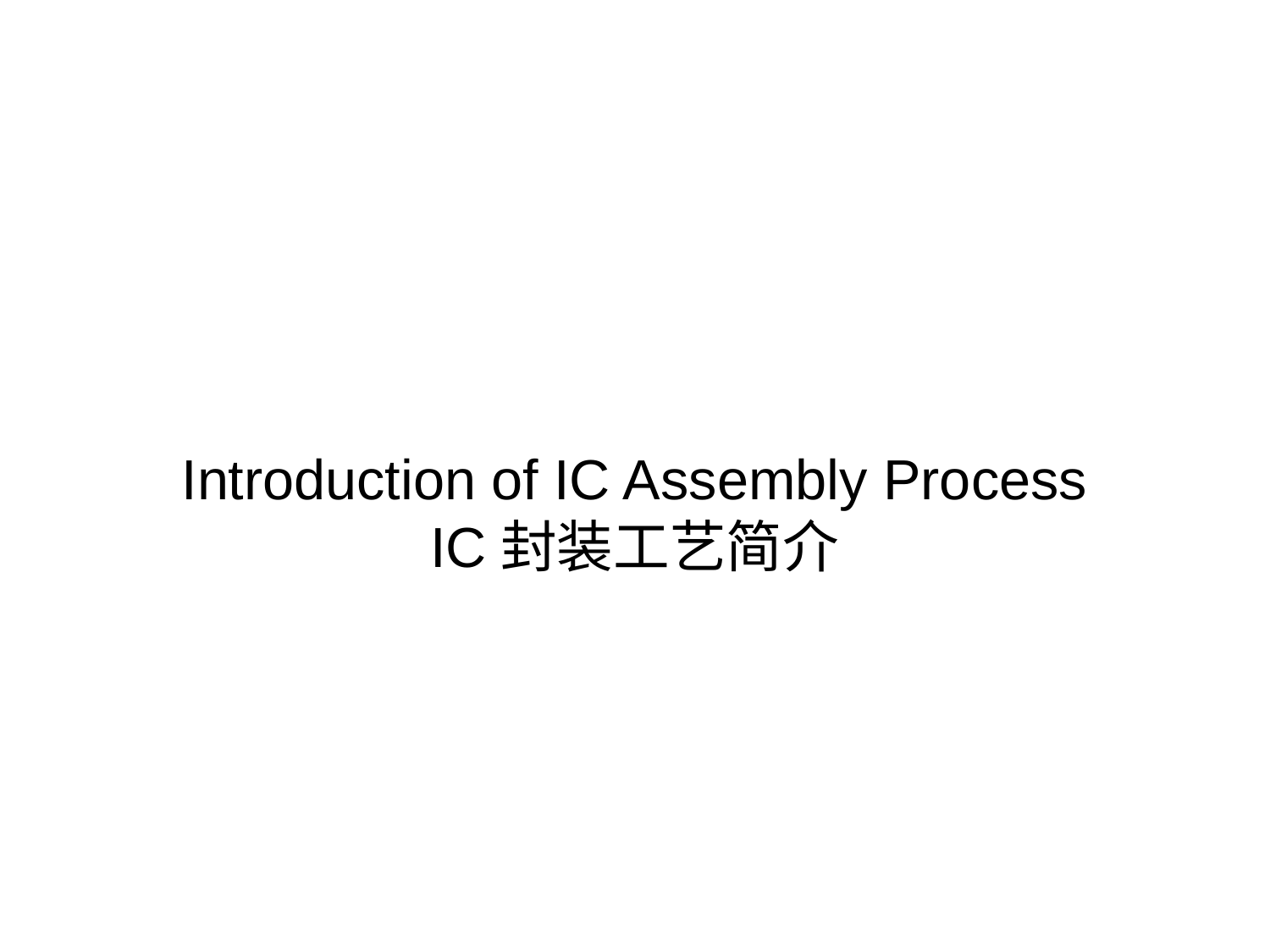

# Introduction of IC Assembly Process IC封装工艺简介